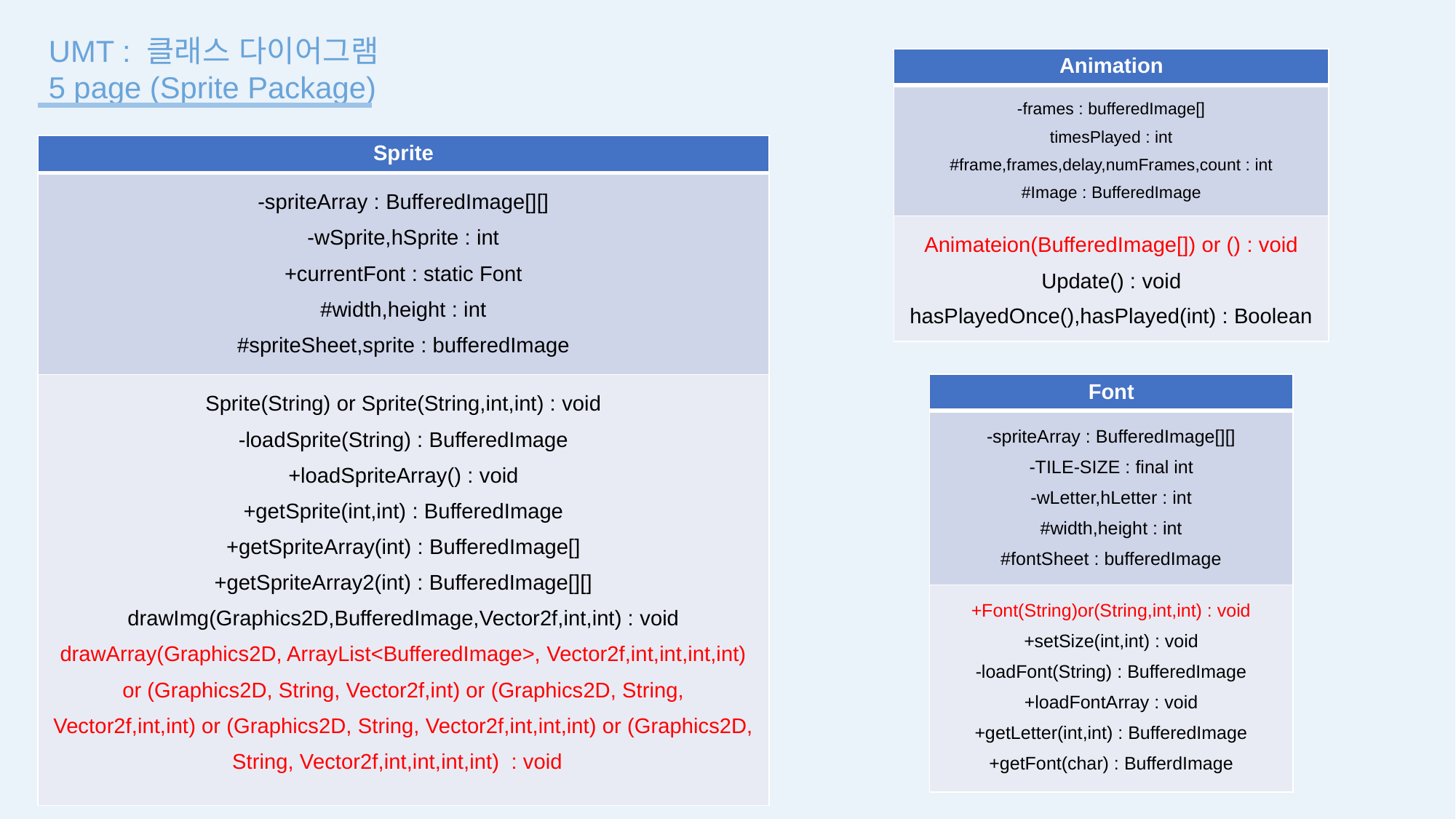

UMT : 클래스 다이어그램
5 page (Sprite Package)
| Animation |
| --- |
| -frames : bufferedImage[] timesPlayed : int #frame,frames,delay,numFrames,count : int #Image : BufferedImage |
| Animateion(BufferedImage[]) or () : void Update() : void hasPlayedOnce(),hasPlayed(int) : Boolean |
| Sprite |
| --- |
| -spriteArray : BufferedImage[][] -wSprite,hSprite : int +currentFont : static Font #width,height : int #spriteSheet,sprite : bufferedImage |
| Sprite(String) or Sprite(String,int,int) : void -loadSprite(String) : BufferedImage +loadSpriteArray() : void +getSprite(int,int) : BufferedImage +getSpriteArray(int) : BufferedImage[] +getSpriteArray2(int) : BufferedImage[][] drawImg(Graphics2D,BufferedImage,Vector2f,int,int) : void drawArray(Graphics2D, ArrayList<BufferedImage>, Vector2f,int,int,int,int) or (Graphics2D, String, Vector2f,int) or (Graphics2D, String, Vector2f,int,int) or (Graphics2D, String, Vector2f,int,int,int) or (Graphics2D, String, Vector2f,int,int,int,int) : void |
| Font |
| --- |
| -spriteArray : BufferedImage[][] -TILE-SIZE : final int -wLetter,hLetter : int #width,height : int #fontSheet : bufferedImage |
| +Font(String)or(String,int,int) : void +setSize(int,int) : void -loadFont(String) : BufferedImage +loadFontArray : void +getLetter(int,int) : BufferedImage +getFont(char) : BufferdImage |